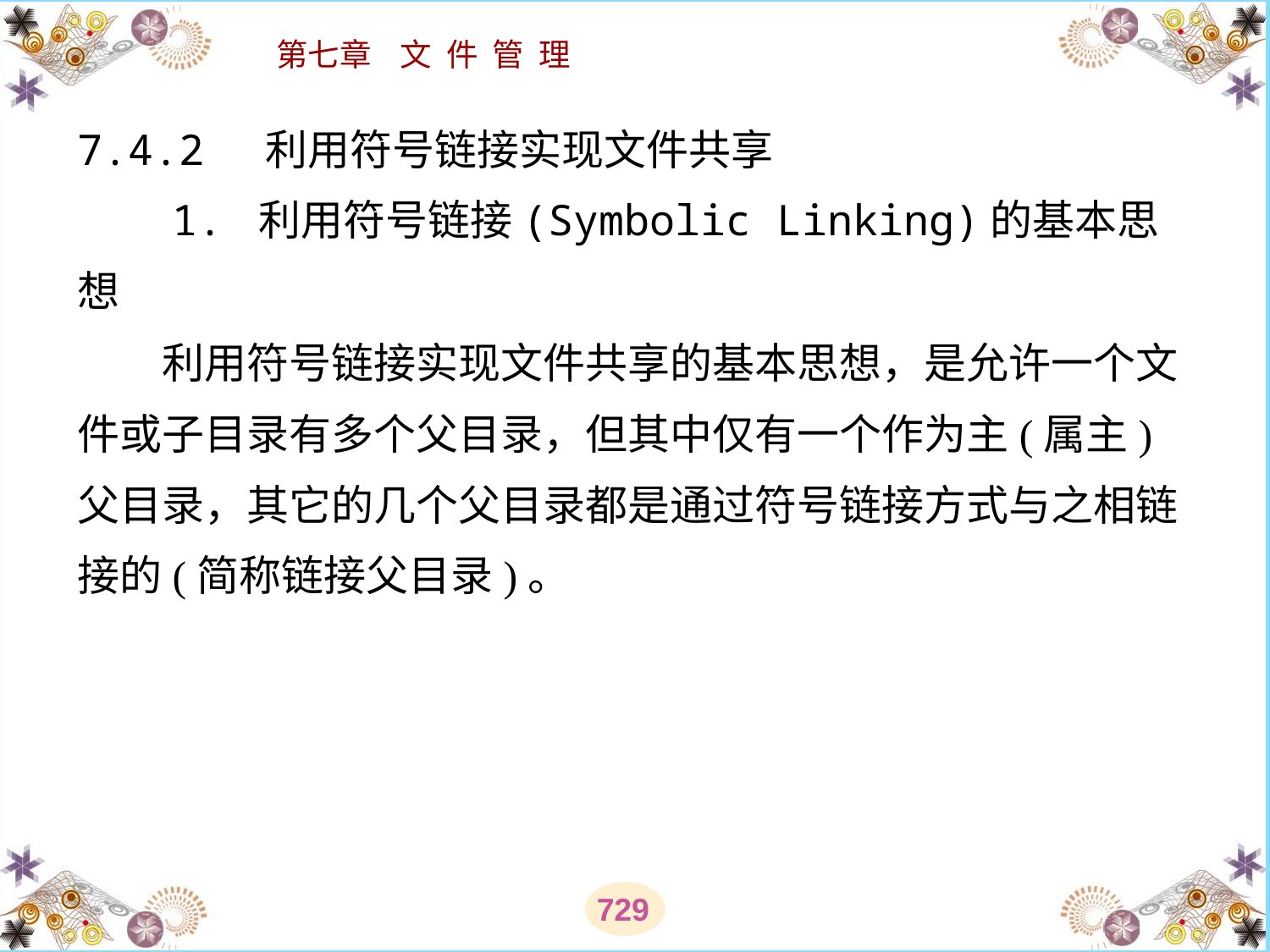

# 7.4.2  利用符号链接实现文件共享 　　1. 利用符号链接(Symbolic Linking)的基本思想 　　利用符号链接实现文件共享的基本思想，是允许一个文件或子目录有多个父目录，但其中仅有一个作为主(属主)父目录，其它的几个父目录都是通过符号链接方式与之相链接的(简称链接父目录)。